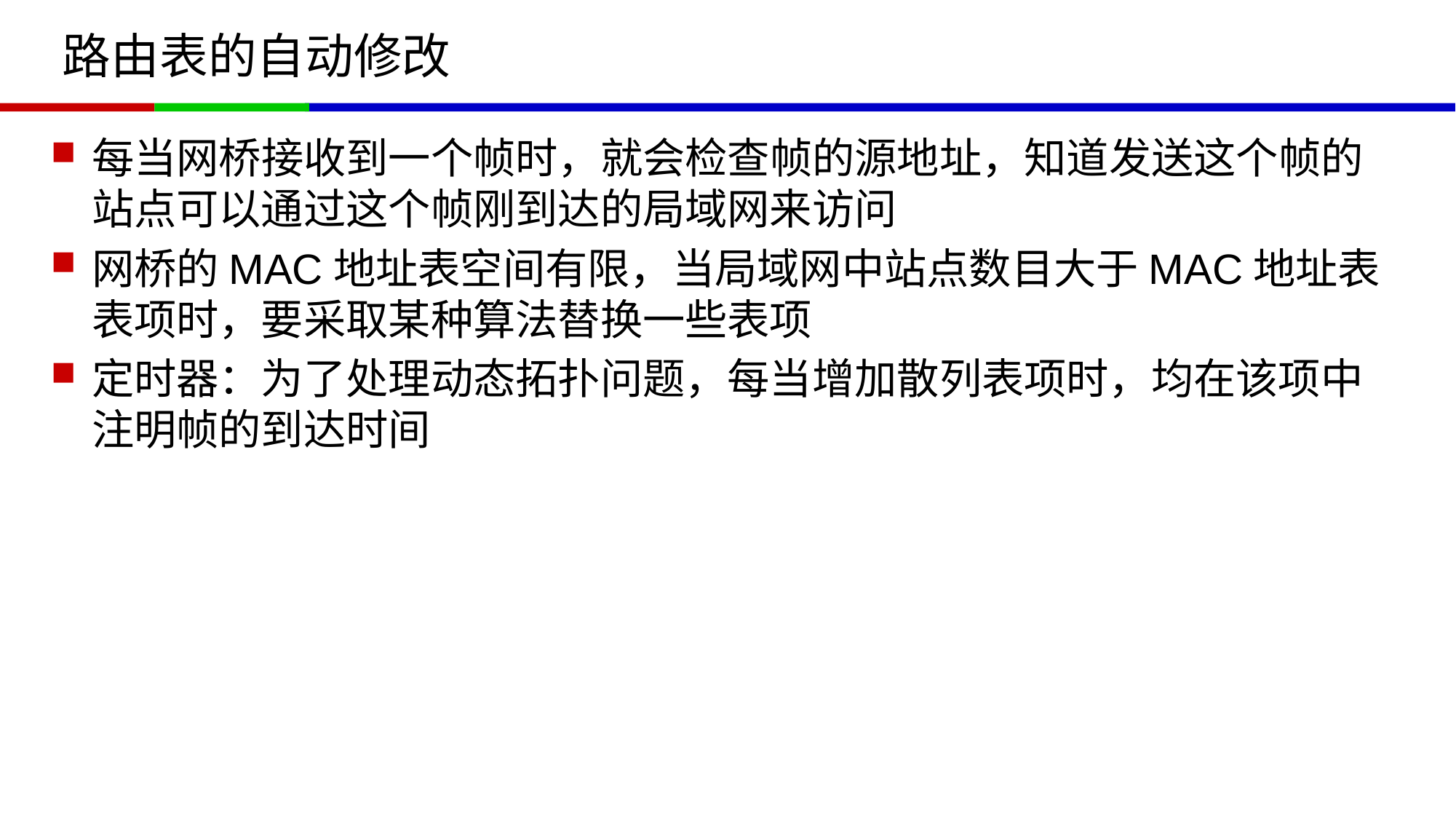

# 路由表的自动修改
每当网桥接收到一个帧时，就会检查帧的源地址，知道发送这个帧的站点可以通过这个帧刚到达的局域网来访问
网桥的MAC地址表空间有限，当局域网中站点数目大于MAC地址表表项时，要采取某种算法替换一些表项
定时器：为了处理动态拓扑问题，每当增加散列表项时，均在该项中注明帧的到达时间

195